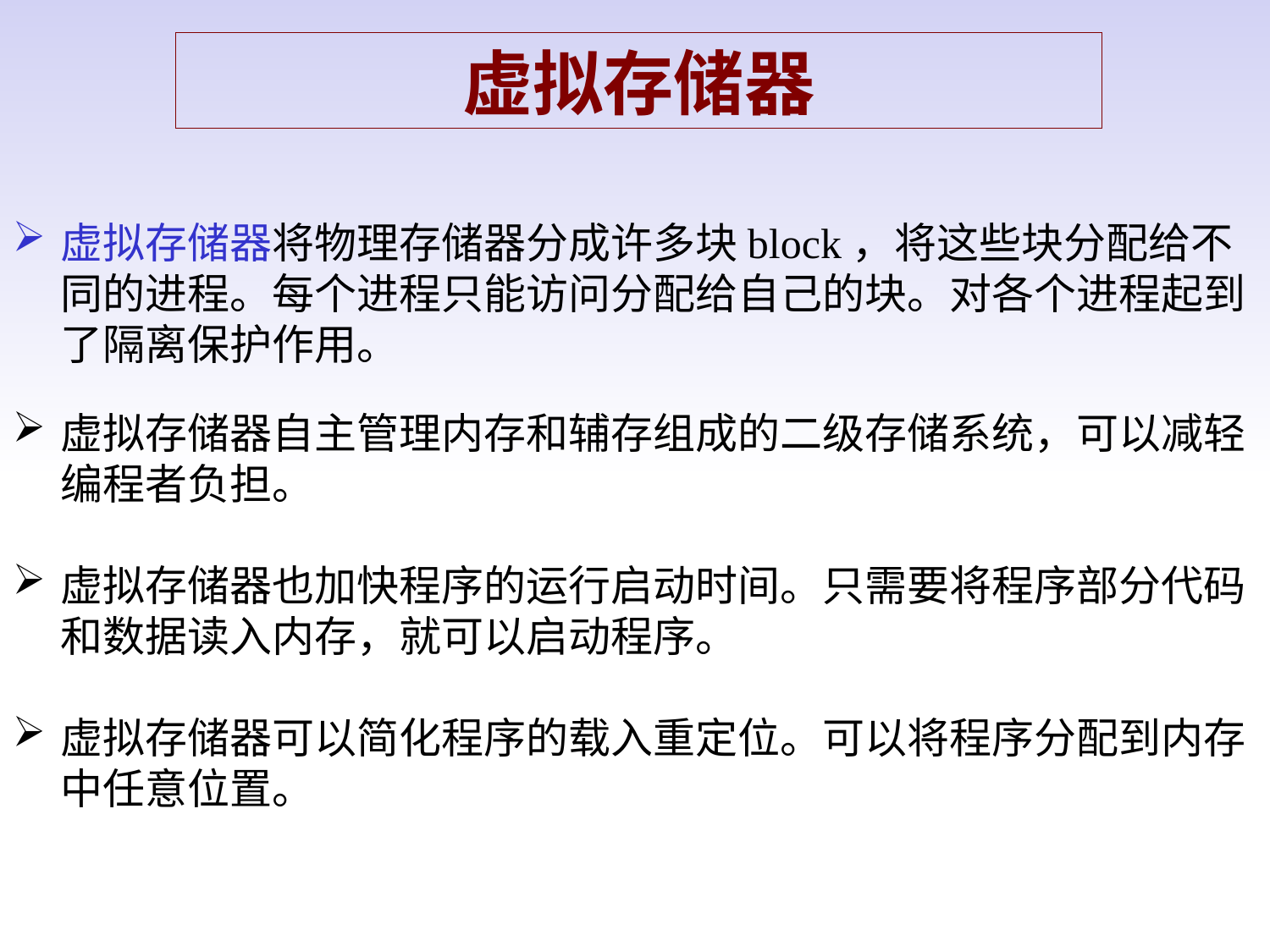

虚拟存储器
虚拟存储器将物理存储器分成许多块block，将这些块分配给不同的进程。每个进程只能访问分配给自己的块。对各个进程起到了隔离保护作用。

虚拟存储器自主管理内存和辅存组成的二级存储系统，可以减轻编程者负担。

虚拟存储器也加快程序的运行启动时间。只需要将程序部分代码和数据读入内存，就可以启动程序。

虚拟存储器可以简化程序的载入重定位。可以将程序分配到内存中任意位置。